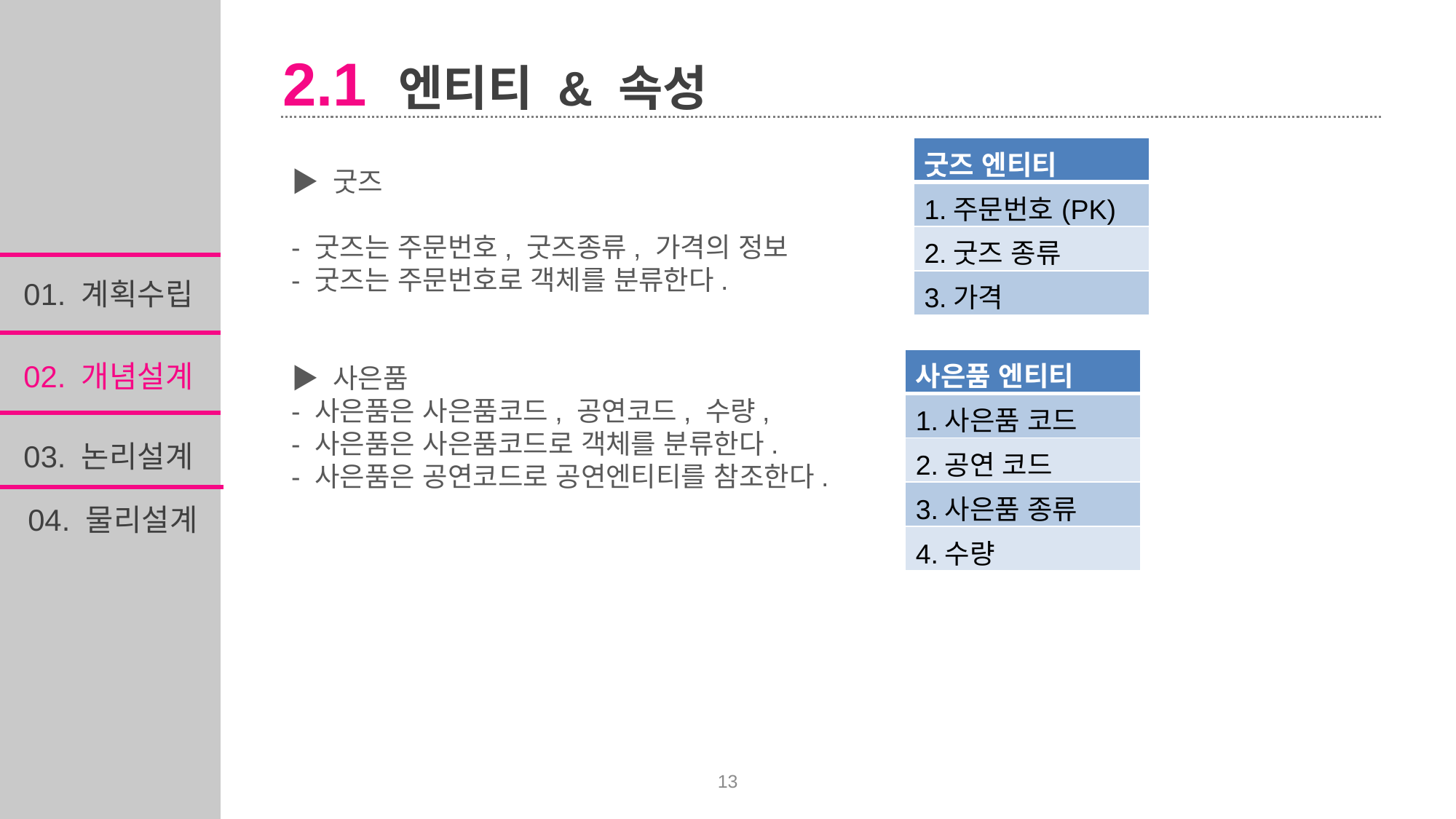

2.1 엔티티 & 속성
| 굿즈 엔티티 |
| --- |
| 1.주문번호(PK) |
| 2.굿즈 종류 |
| 3.가격 |
▶ 굿즈

- 굿즈는 주문번호, 굿즈종류, 가격의 정보
- 굿즈는 주문번호로 객체를 분류한다.

▶ 사은품
- 사은품은 사은품코드, 공연코드, 수량,
- 사은품은 사은품코드로 객체를 분류한다.
- 사은품은 공연코드로 공연엔티티를 참조한다.
01. 계획수립
| 사은품 엔티티 |
| --- |
| 1.사은품 코드 |
| 2.공연 코드 |
| 3.사은품 종류 |
| 4.수량 |
02. 개념설계
03. 논리설계
04. 물리설계
13